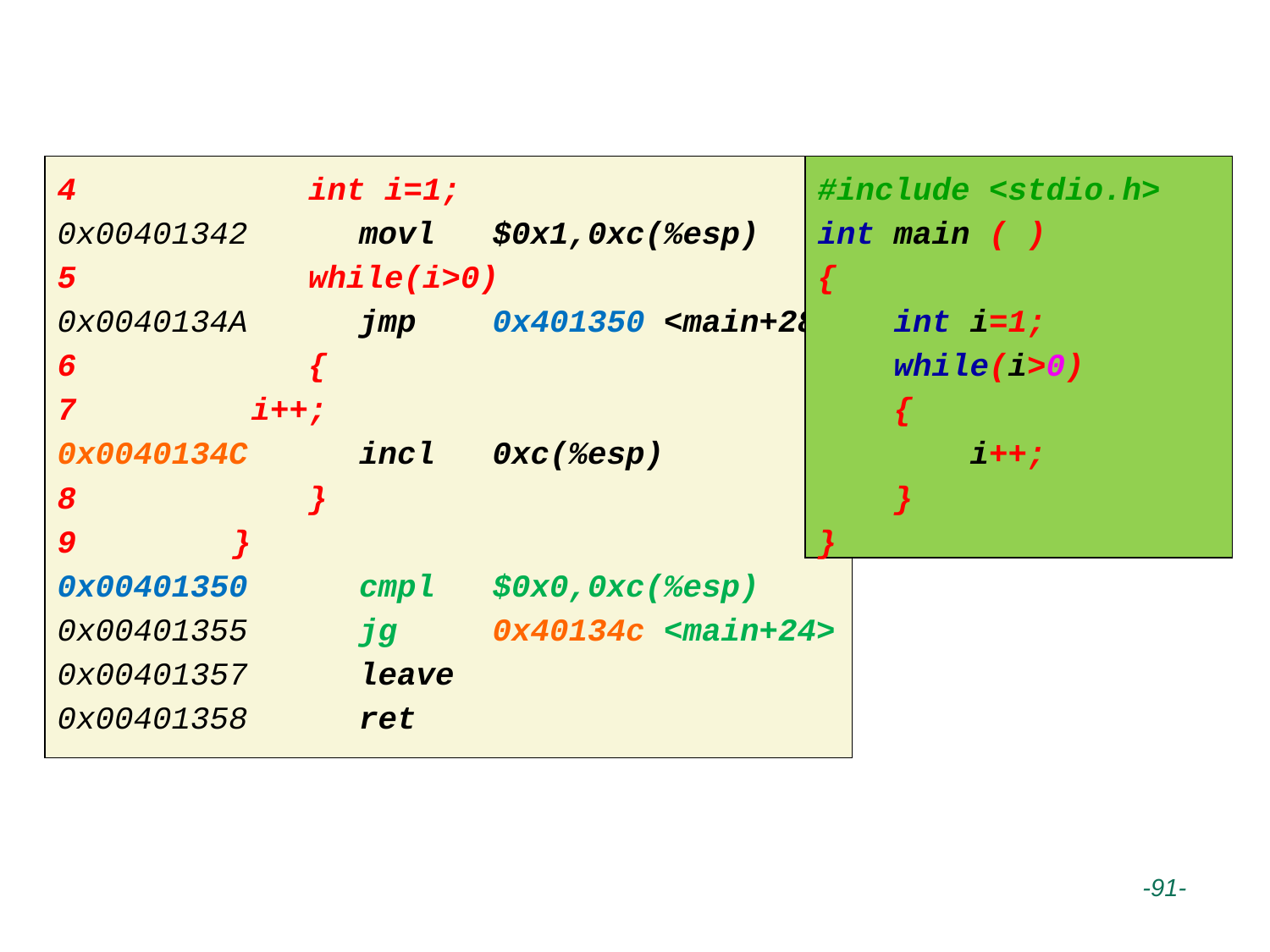

# while语句举例
4  	    int i=1;
0x00401342	movl   $0x1,0xc(%esp)
5  	    while(i>0)
0x0040134A	jmp    0x401350 <main+28>
6  	    {
7      	 i++;
0x0040134C	incl   0xc(%esp)
8  	    }
9  	}
0x00401350	cmpl   $0x0,0xc(%esp)
0x00401355	jg     0x40134c <main+24>
0x00401357	leave
0x00401358	ret
#include <stdio.h>
int main ( )
{
    int i=1;
    while(i>0)
    {
        i++;
    }
}
 -91-